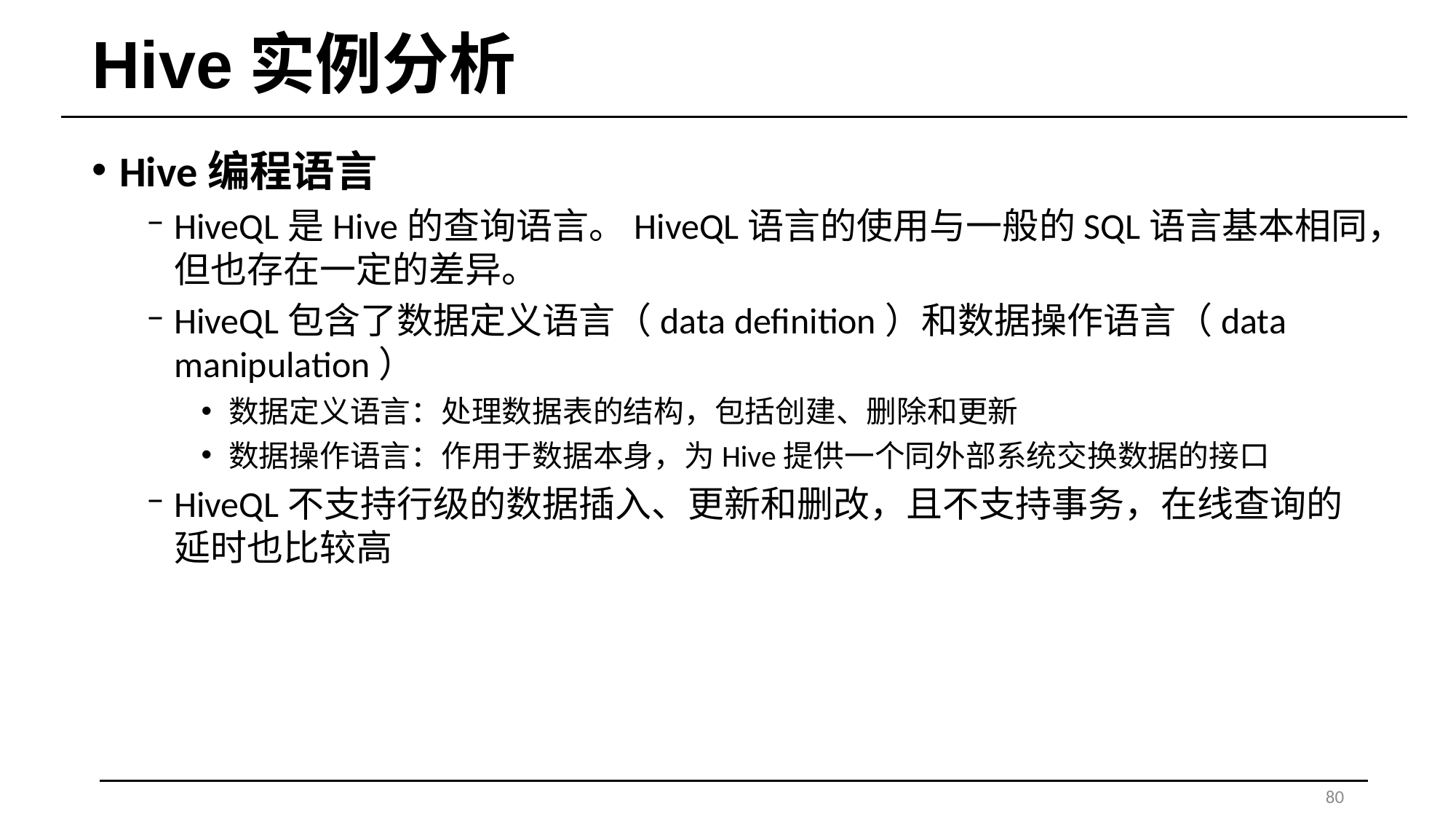

# Hive实例分析
Hive编程语言
HiveQL是Hive的查询语言。HiveQL语言的使用与一般的SQL语言基本相同，但也存在一定的差异。
HiveQL包含了数据定义语言（data definition）和数据操作语言（data manipulation）
数据定义语言：处理数据表的结构，包括创建、删除和更新
数据操作语言：作用于数据本身，为Hive提供一个同外部系统交换数据的接口
HiveQL不支持行级的数据插入、更新和删改，且不支持事务，在线查询的延时也比较高

80